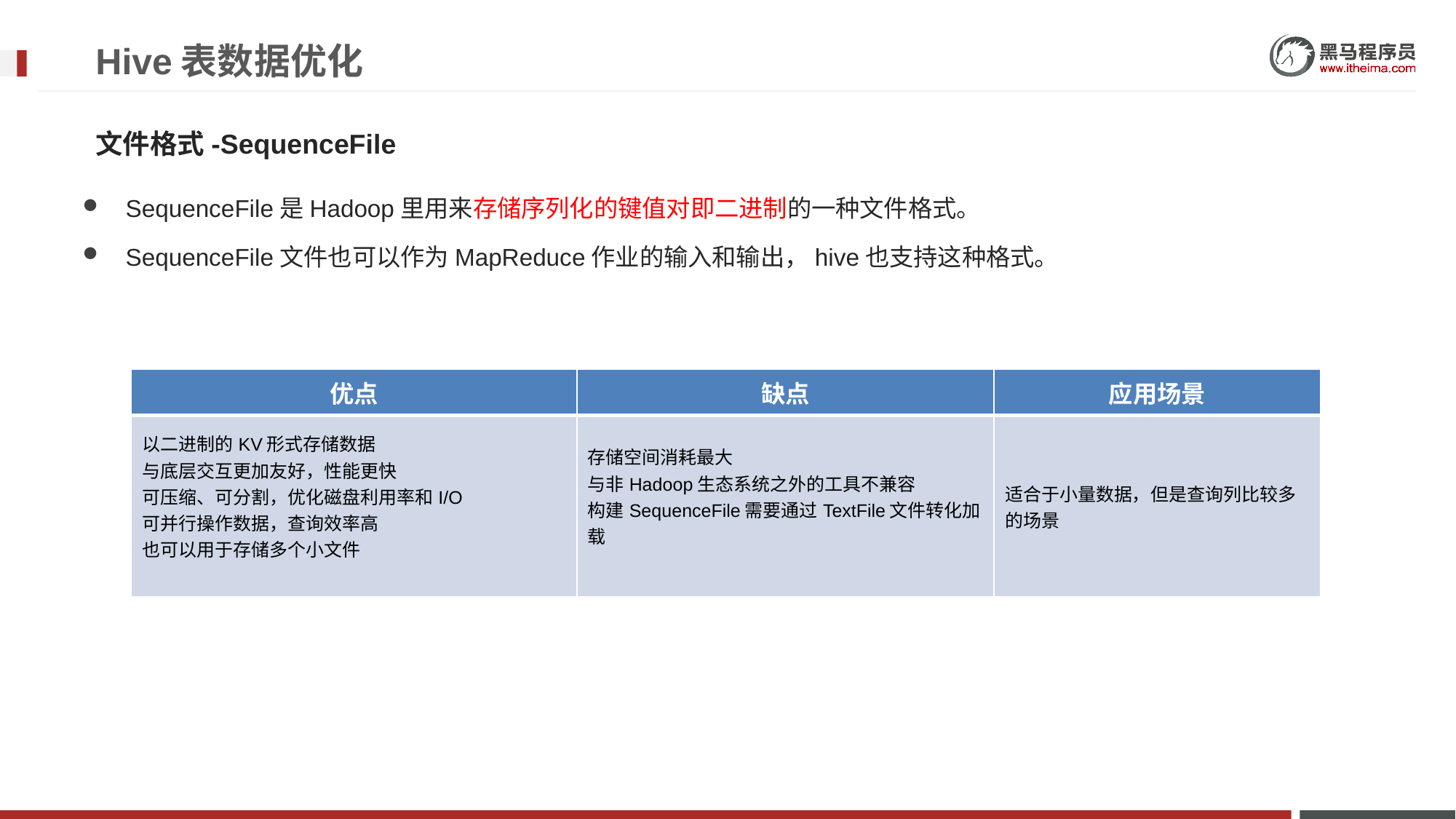

# Hive表数据优化
文件格式-SequenceFile
SequenceFile是Hadoop里用来存储序列化的键值对即二进制的一种文件格式。
SequenceFile文件也可以作为MapReduce作业的输入和输出，hive也支持这种格式。
| 优点 | 缺点 | 应用场景 |
| --- | --- | --- |
| 以二进制的KV形式存储数据 与底层交互更加友好，性能更快 可压缩、可分割，优化磁盘利用率和I/O 可并行操作数据，查询效率高 也可以用于存储多个小文件 | 存储空间消耗最大 与非Hadoop生态系统之外的工具不兼容 构建SequenceFile需要通过TextFile文件转化加载 | 适合于小量数据，但是查询列比较多的场景 |